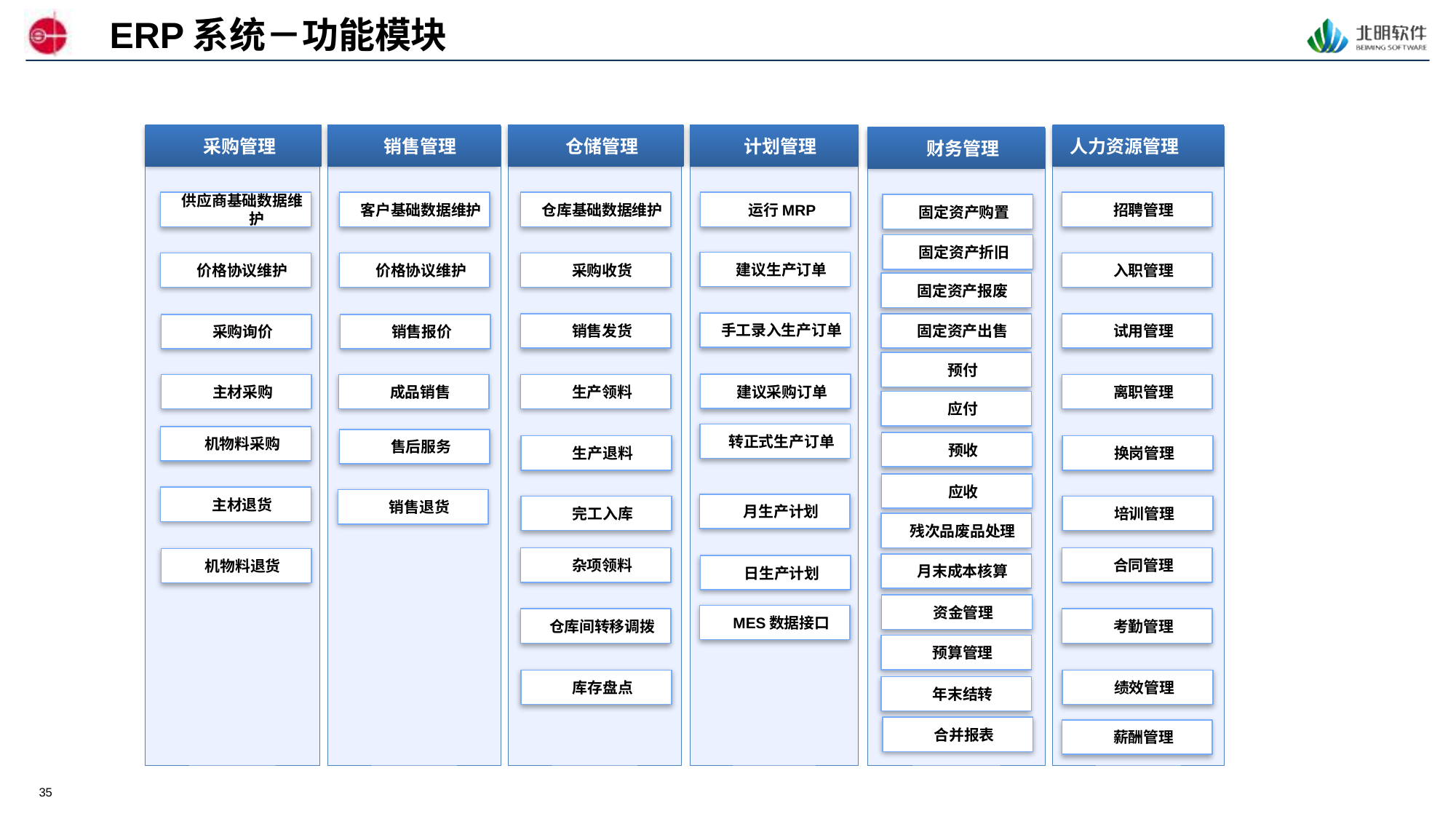

ERP系统－功能模块
采购管理
销售管理
仓储管理
计划管理
人力资源管理

财务管理

供应商基础数据维护
客户基础数据维护
仓库基础数据维护
运行MRP
招聘管理
固定资产购置
固定资产折旧
建议生产订单
价格协议维护
价格协议维护
采购收货
入职管理
固定资产报废
手工录入生产订单
固定资产出售
销售发货
试用管理
销售报价
采购询价
预付
建议采购订单
成品销售
生产领料
离职管理
主材采购
应付
转正式生产订单
机物料采购
售后服务
预收
生产退料
换岗管理
应收
主材退货
销售退货
月生产计划
完工入库
培训管理
残次品废品处理
杂项领料
合同管理
机物料退货
月末成本核算
日生产计划
资金管理
MES数据接口
仓库间转移调拨
考勤管理
预算管理
库存盘点
绩效管理
年末结转
合并报表
薪酬管理